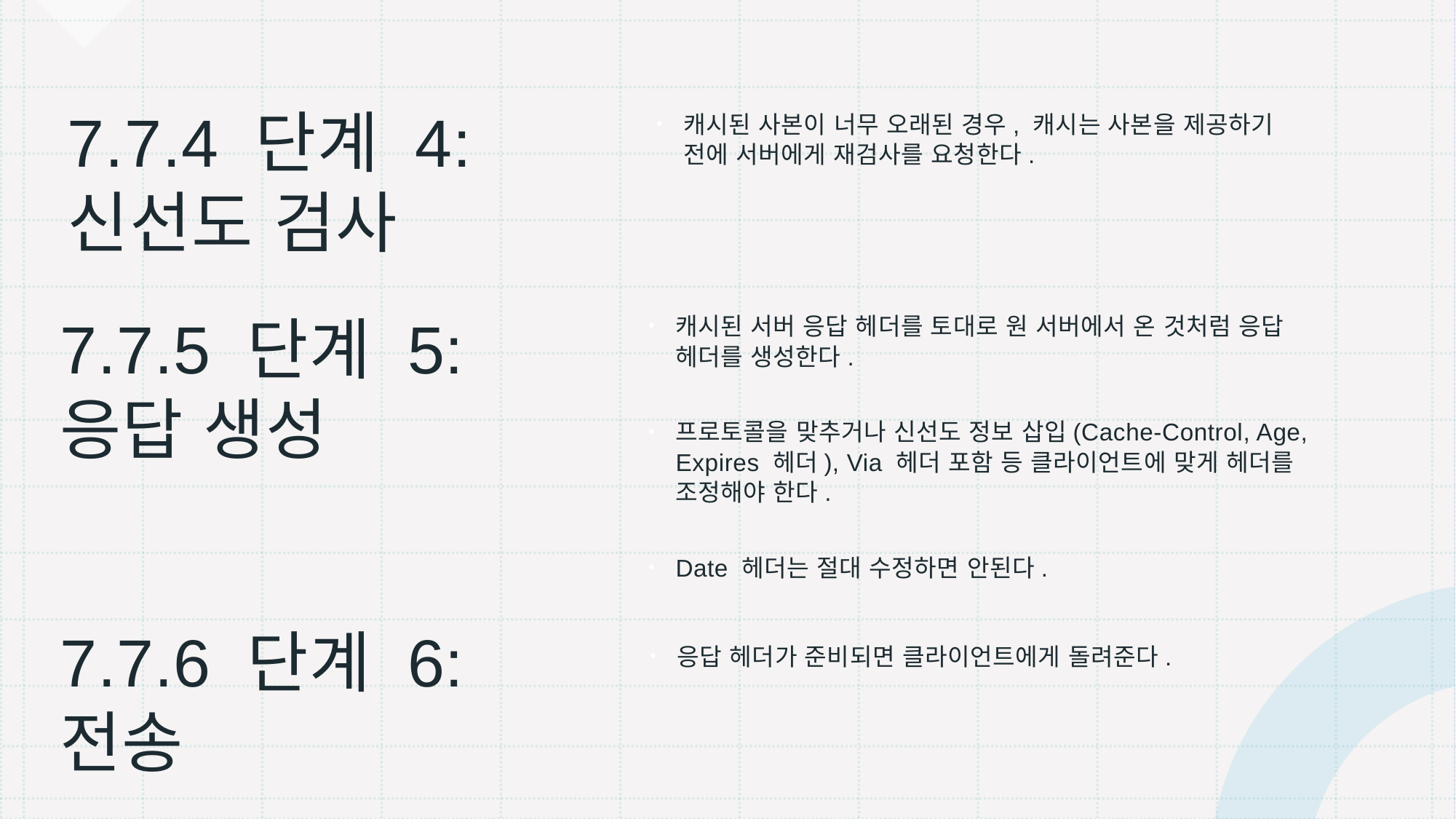

캐시된 사본이 너무 오래된 경우, 캐시는 사본을 제공하기 전에 서버에게 재검사를 요청한다.
# 7.7.4 단계 4: 신선도 검사
캐시된 서버 응답 헤더를 토대로 원 서버에서 온 것처럼 응답 헤더를 생성한다.

프로토콜을 맞추거나 신선도 정보 삽입(Cache-Control, Age, Expires 헤더), Via 헤더 포함 등 클라이언트에 맞게 헤더를 조정해야 한다.

Date 헤더는 절대 수정하면 안된다.
7.7.5 단계 5: 응답 생성
응답 헤더가 준비되면 클라이언트에게 돌려준다.

7.7.6 단계 6: 전송